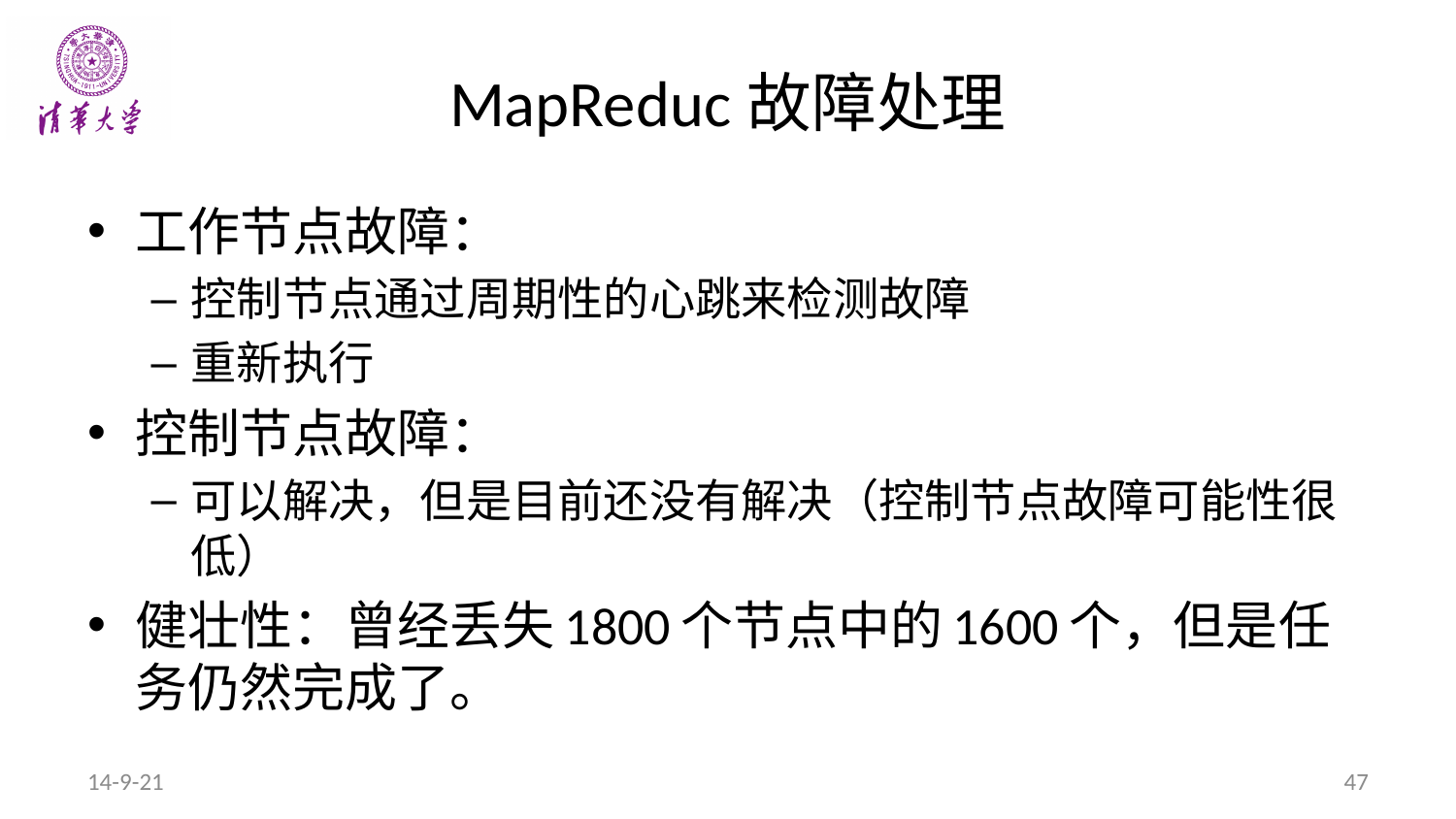

# MapReduc故障处理
工作节点故障：
控制节点通过周期性的心跳来检测故障
重新执行
控制节点故障：
可以解决，但是目前还没有解决（控制节点故障可能性很低）
健壮性：曾经丢失1800个节点中的1600个，但是任务仍然完成了。
14-9-21
47